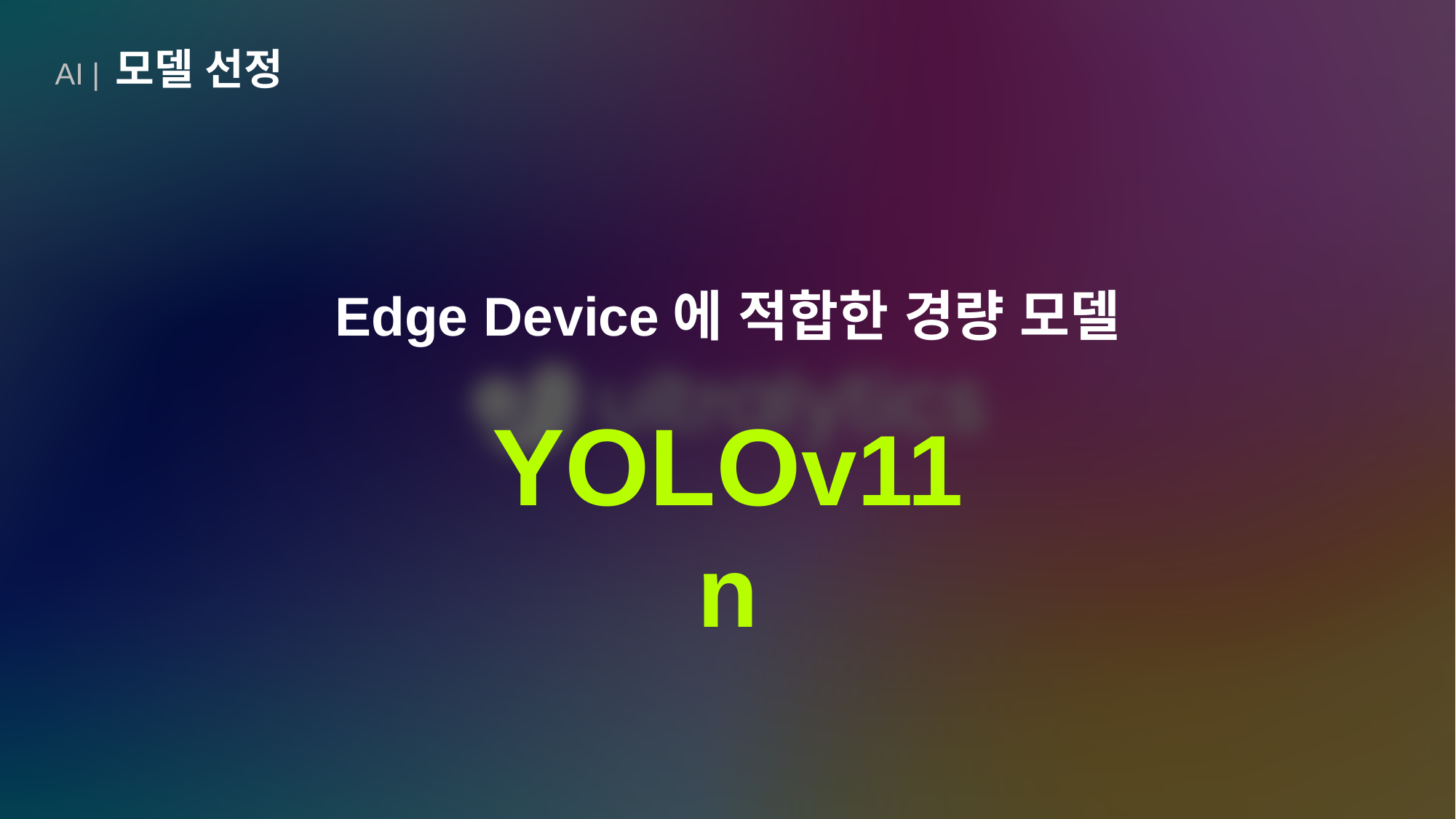

AI | 모델 선정
Edge Device에 적합한 경량 모델
YOLOv11n